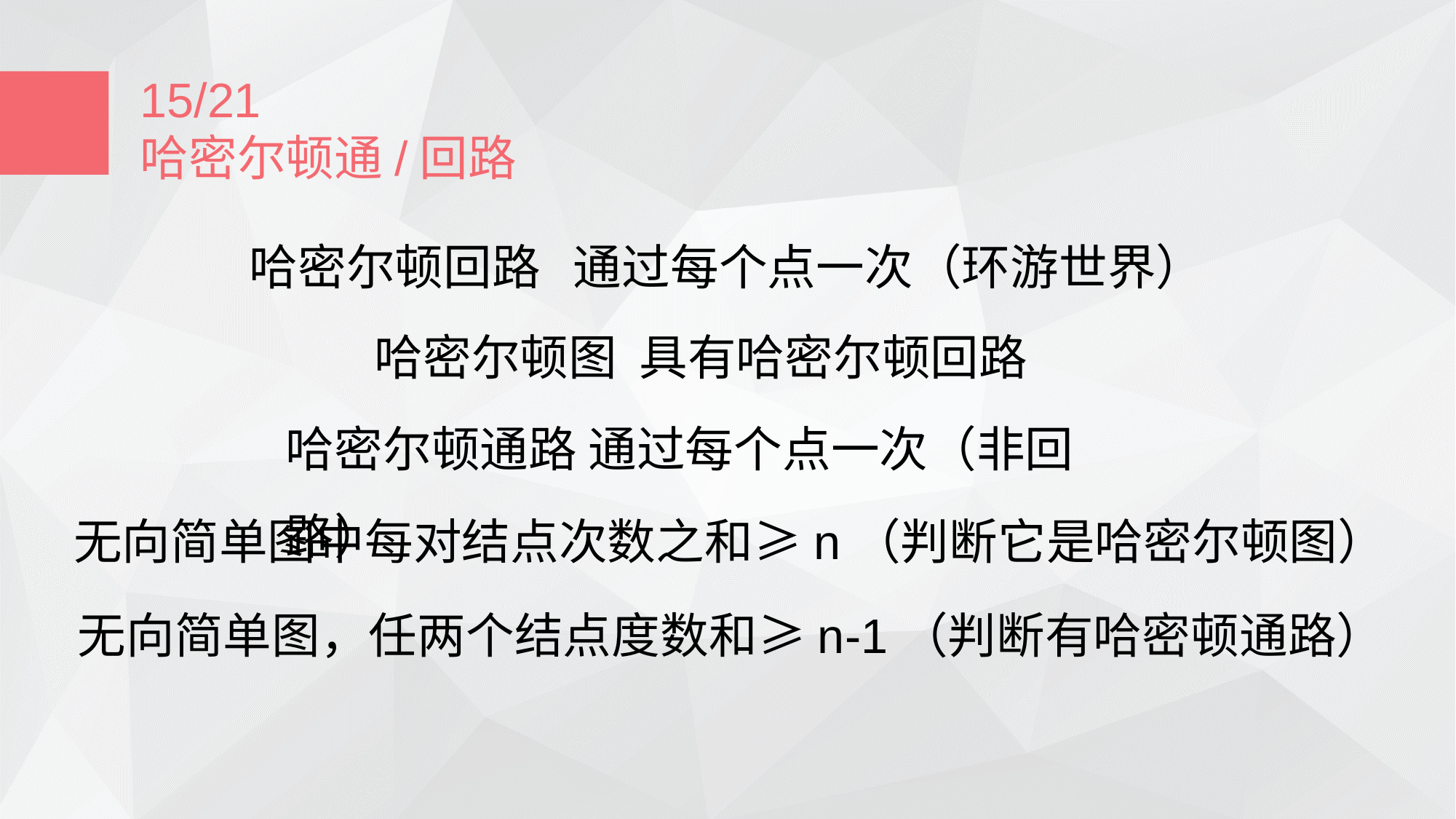

15/21
哈密尔顿通/回路

哈密尔顿回路   通过每个点一次（环游世界）
哈密尔顿图  具有哈密尔顿回路
哈密尔顿通路 通过每个点一次（非回路）
无向简单图中每对结点次数之和≥n（判断它是哈密尔顿图）
无向简单图，任两个结点度数和≥n-1（判断有哈密顿通路）